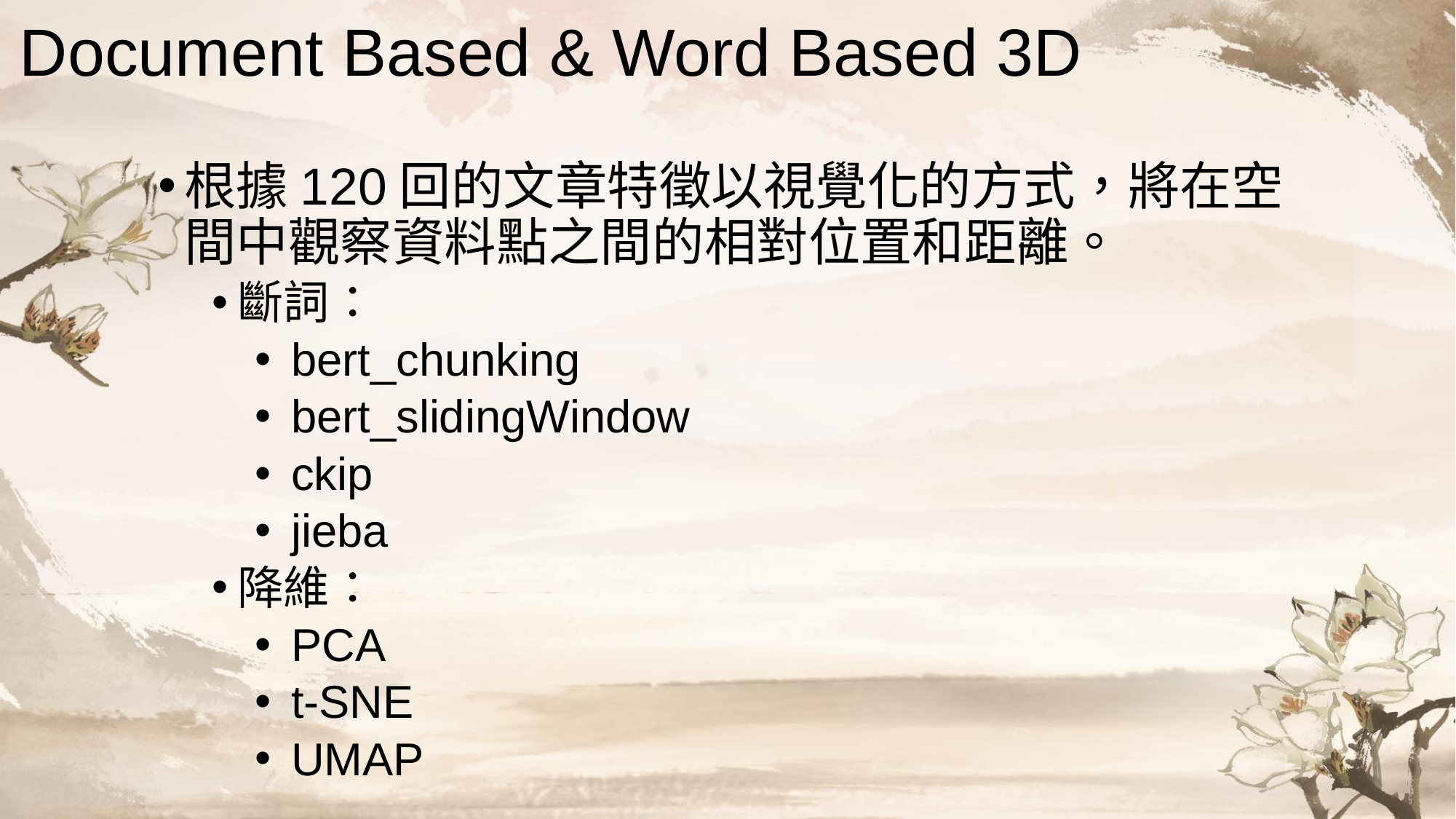

# Document Based & Word Based 3D
根據120回的文章特徵以視覺化的方式，將在空間中觀察資料點之間的相對位置和距離。
斷詞：
bert_chunking
bert_slidingWindow
ckip
jieba
降維：
PCA
t-SNE
UMAP